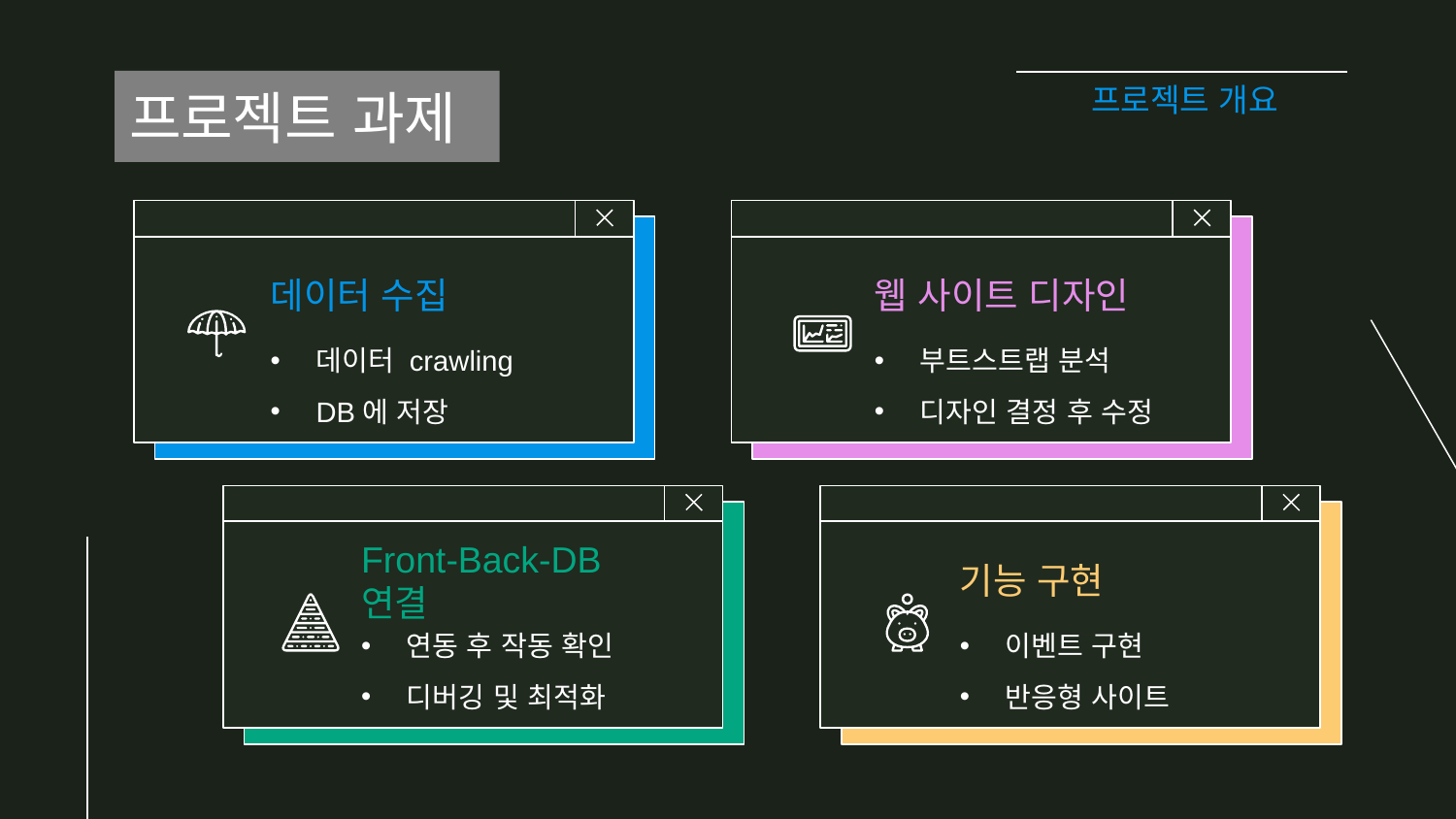

프로젝트 과제
프로젝트 개요

# 데이터 수집
웹 사이트 디자인

데이터 crawling
DB에 저장
부트스트랩 분석
디자인 결정 후 수정

Front-Back-DB 연결
기능 구현

연동 후 작동 확인
디버깅 및 최적화
이벤트 구현
반응형 사이트